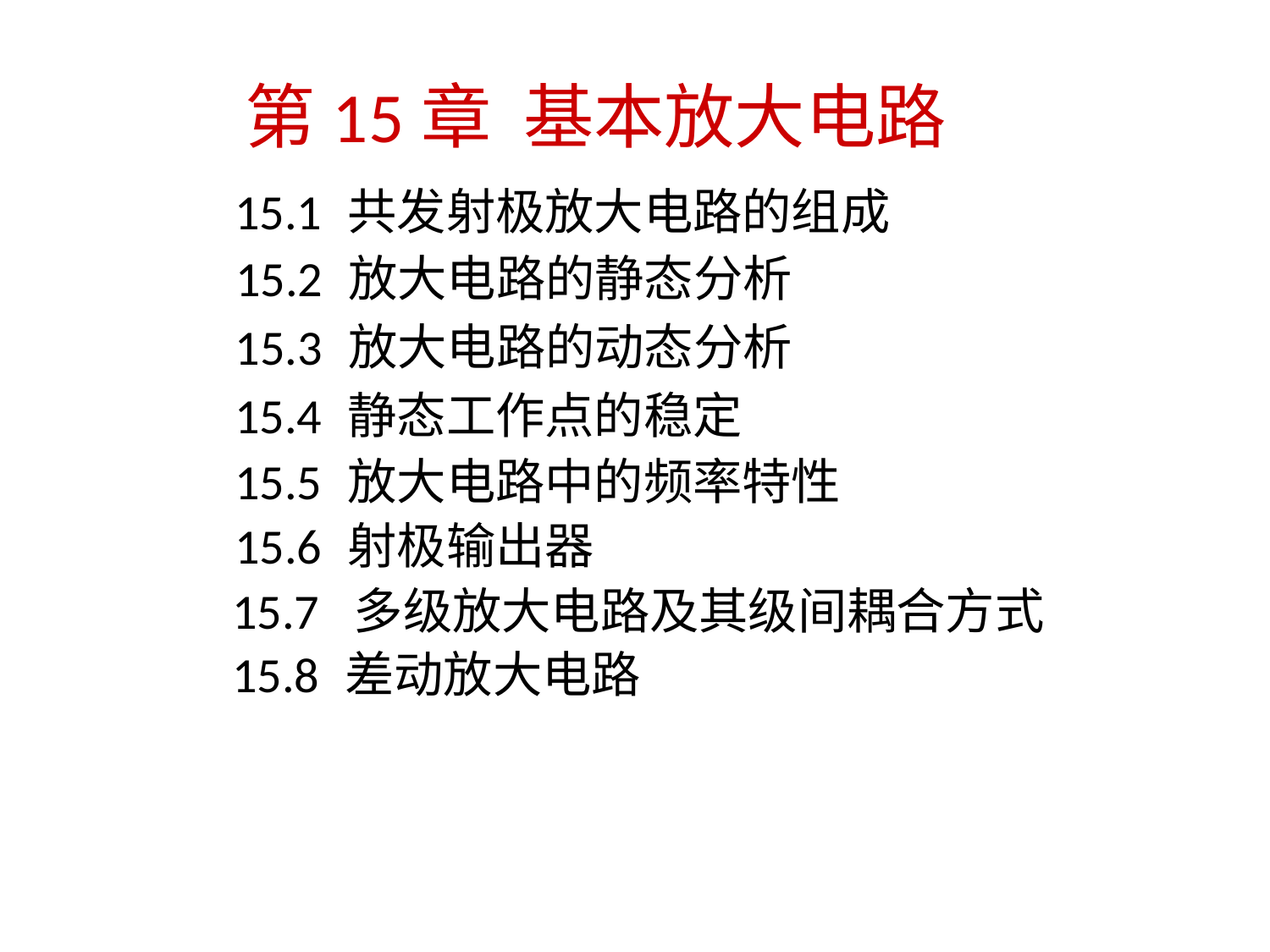

第15章  基本放大电路
15.1 共发射极放大电路的组成
15.2 放大电路的静态分析
15.3 放大电路的动态分析
15.4 静态工作点的稳定
15.5 放大电路中的频率特性
15.6 射极输出器
15.7  多级放大电路及其级间耦合方式
15.8 差动放大电路